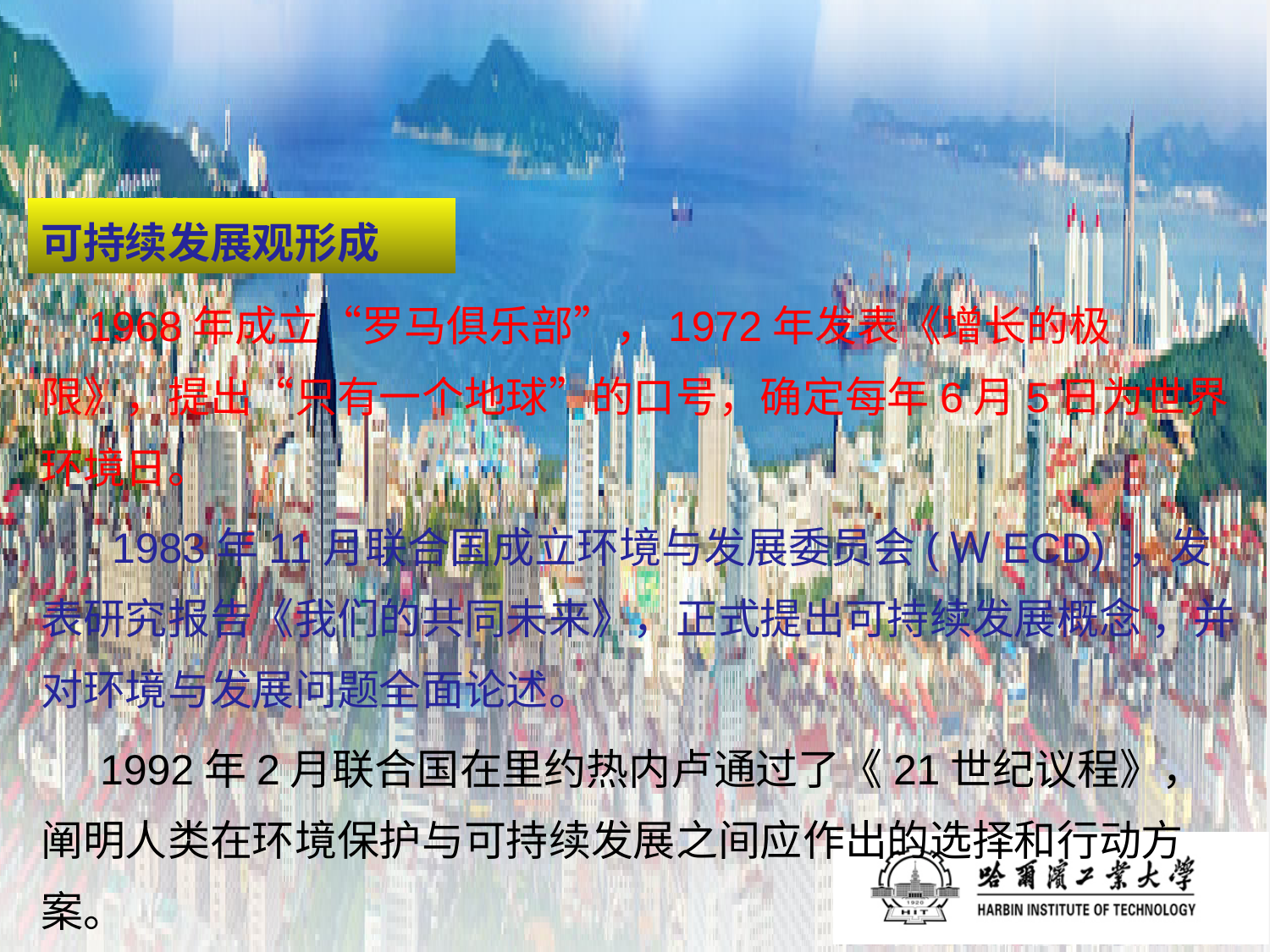

# 可持续发展观形成
    1968年成立“罗马俱乐部”，1972年发表《增长的极限》，提出“只有一个地球”的口号，确定每年6月5日为世界环境日。
      1983年11月联合国成立环境与发展委员会(ＷECD) ，发表研究报告《我们的共同未来》，正式提出可持续发展概念 ，并对环境与发展问题全面论述。
     1992年2月联合国在里约热内卢通过了《21世纪议程》，阐明人类在环境保护与可持续发展之间应作出的选择和行动方案。